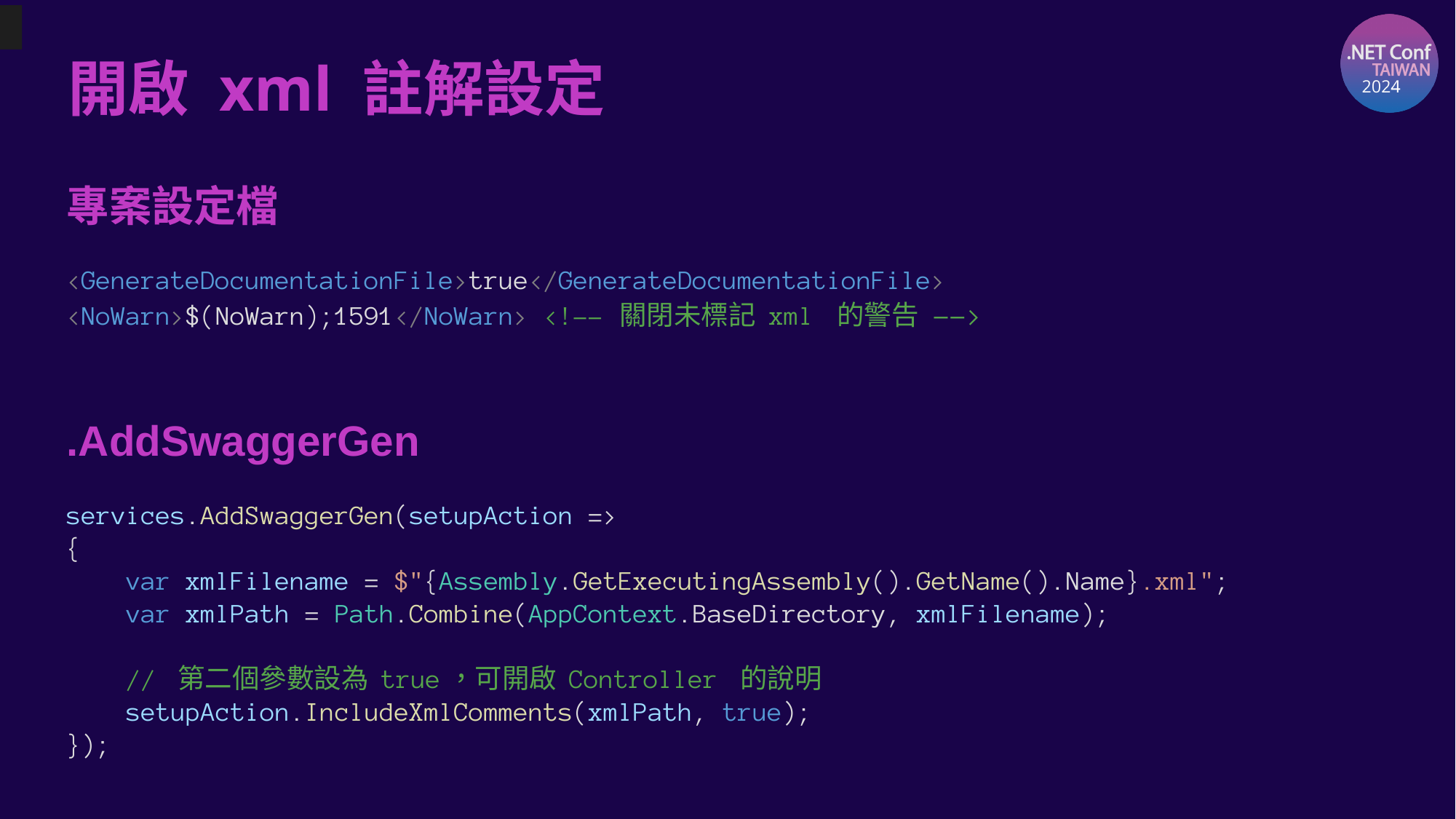

# 開啟 xml 註解設定
專案設定檔

<GenerateDocumentationFile>true</GenerateDocumentationFile>
<NoWarn>$(NoWarn);1591</NoWarn> <!-- 關閉未標記 xml 的警告 -->

.AddSwaggerGen

services.AddSwaggerGen(setupAction =>
{
    var xmlFilename = $"{Assembly.GetExecutingAssembly().GetName().Name}.xml";
    var xmlPath = Path.Combine(AppContext.BaseDirectory, xmlFilename);
    // 第二個參數設為 true，可開啟 Controller 的說明
    setupAction.IncludeXmlComments(xmlPath, true);
});